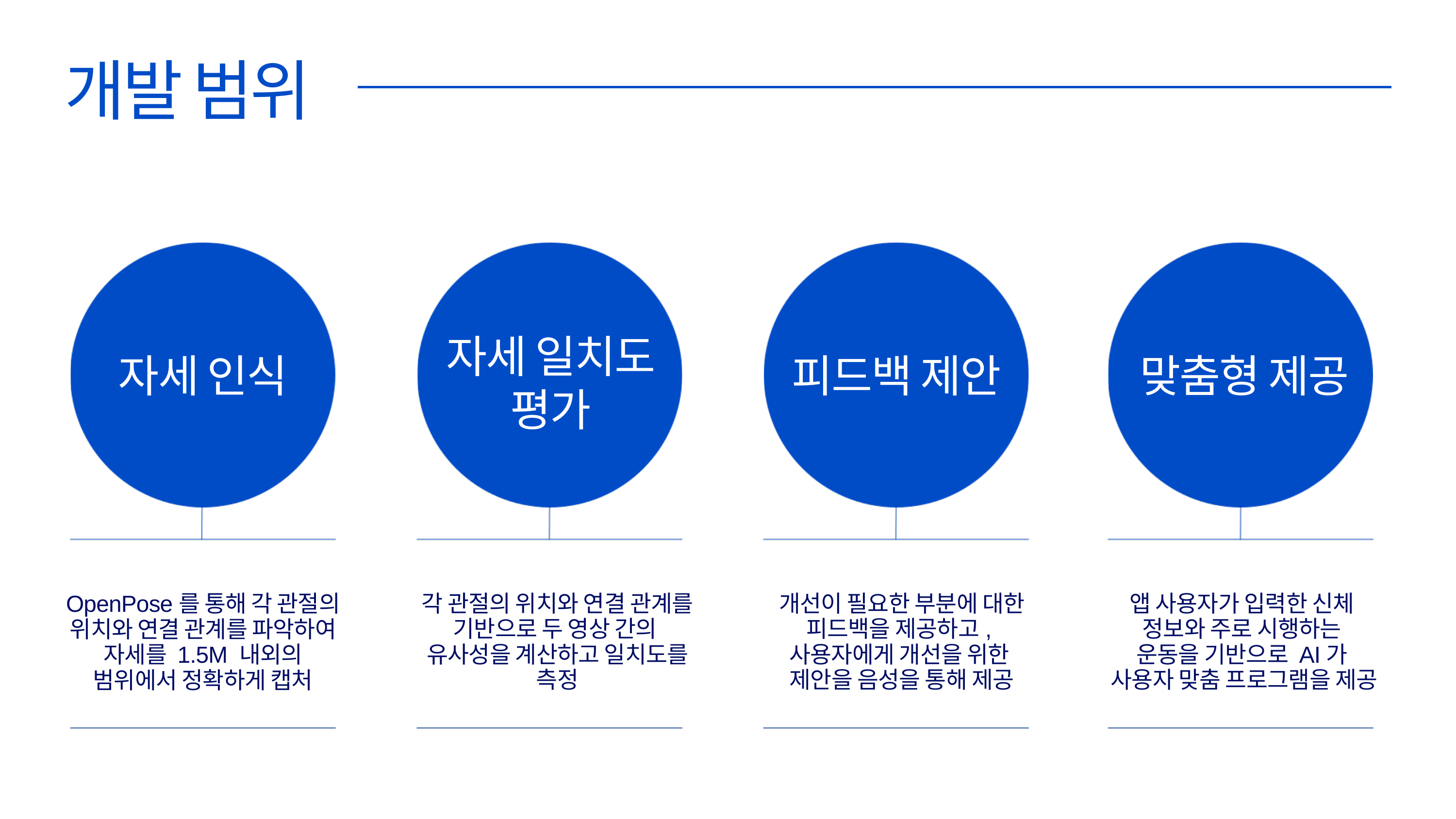

개발 범위

자세 일치도
평가

자세 인식
피드백 제안
맞춤형 제공

개선이 필요한 부분에 대한 피드백을 제공하고,
사용자에게 개선을 위한
제안을 음성을 통해 제공
앱 사용자가 입력한 신체
정보와 주로 시행하는
운동을 기반으로 AI가
사용자 맞춤 프로그램을 제공

OpenPose를 통해 각 관절의 위치와 연결 관계를 파악하여 자세를 1.5M 내외의 범위에서 정확하게 캡처
각 관절의 위치와 연결 관계를 기반으로 두 영상 간의
유사성을 계산하고 일치도를 측정